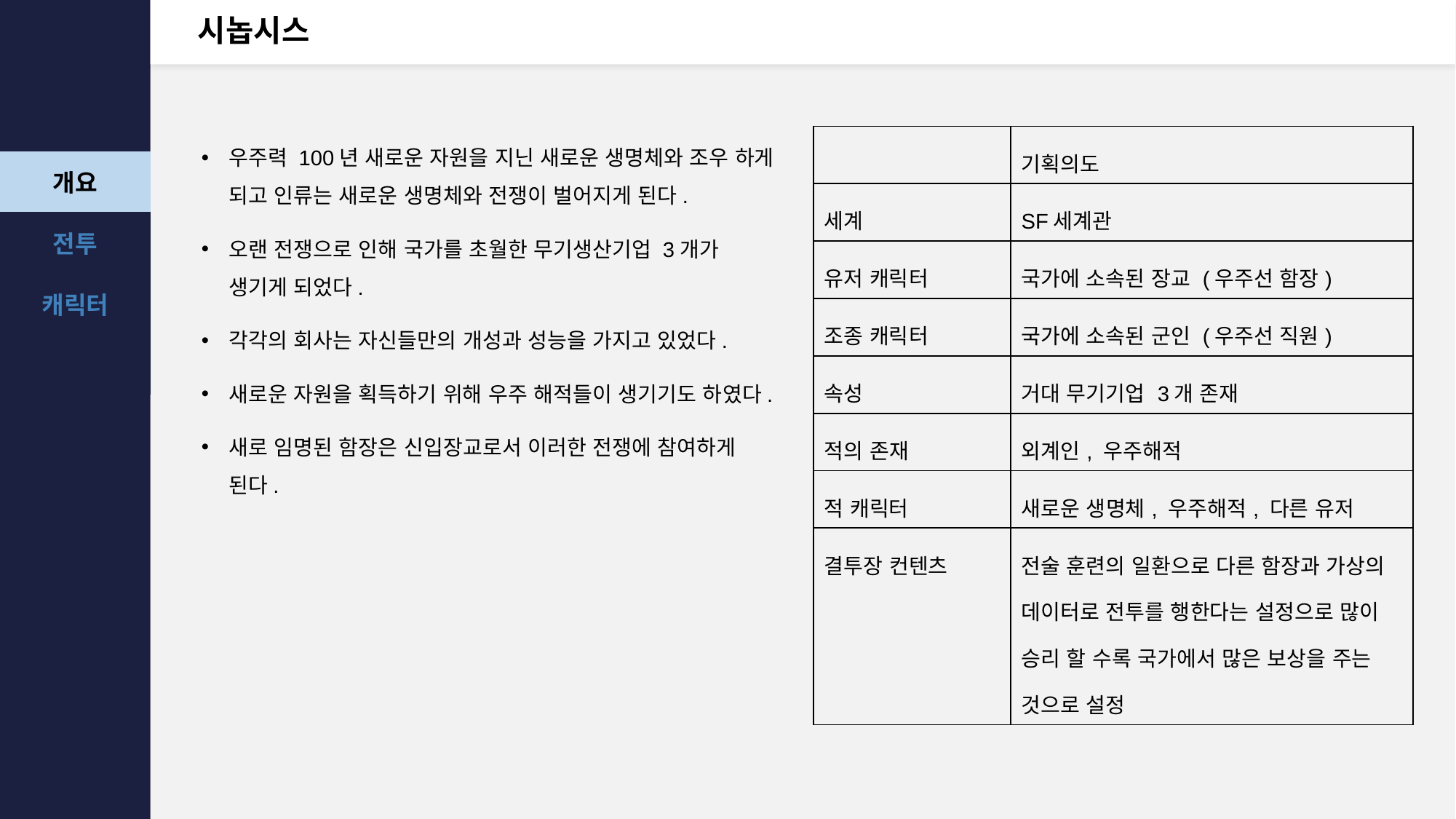

# 시놉시스
|  | 기획의도 |
| --- | --- |
| 세계 | SF세계관 |
| 유저 캐릭터 | 국가에 소속된 장교 (우주선 함장) |
| 조종 캐릭터 | 국가에 소속된 군인 (우주선 직원) |
| 속성 | 거대 무기기업 3개 존재 |
| 적의 존재 | 외계인, 우주해적 |
| 적 캐릭터 | 새로운 생명체, 우주해적, 다른 유저 |
| 결투장 컨텐츠 | 전술 훈련의 일환으로 다른 함장과 가상의 데이터로 전투를 행한다는 설정으로 많이 승리 할 수록 국가에서 많은 보상을 주는 것으로 설정 |
우주력 100년 새로운 자원을 지닌 새로운 생명체와 조우 하게 되고 인류는 새로운 생명체와 전쟁이 벌어지게 된다.
오랜 전쟁으로 인해 국가를 초월한 무기생산기업 3개가 생기게 되었다.
각각의 회사는 자신들만의 개성과 성능을 가지고 있었다.
새로운 자원을 획득하기 위해 우주 해적들이 생기기도 하였다.
새로 임명된 함장은 신입장교로서 이러한 전쟁에 참여하게 된다.